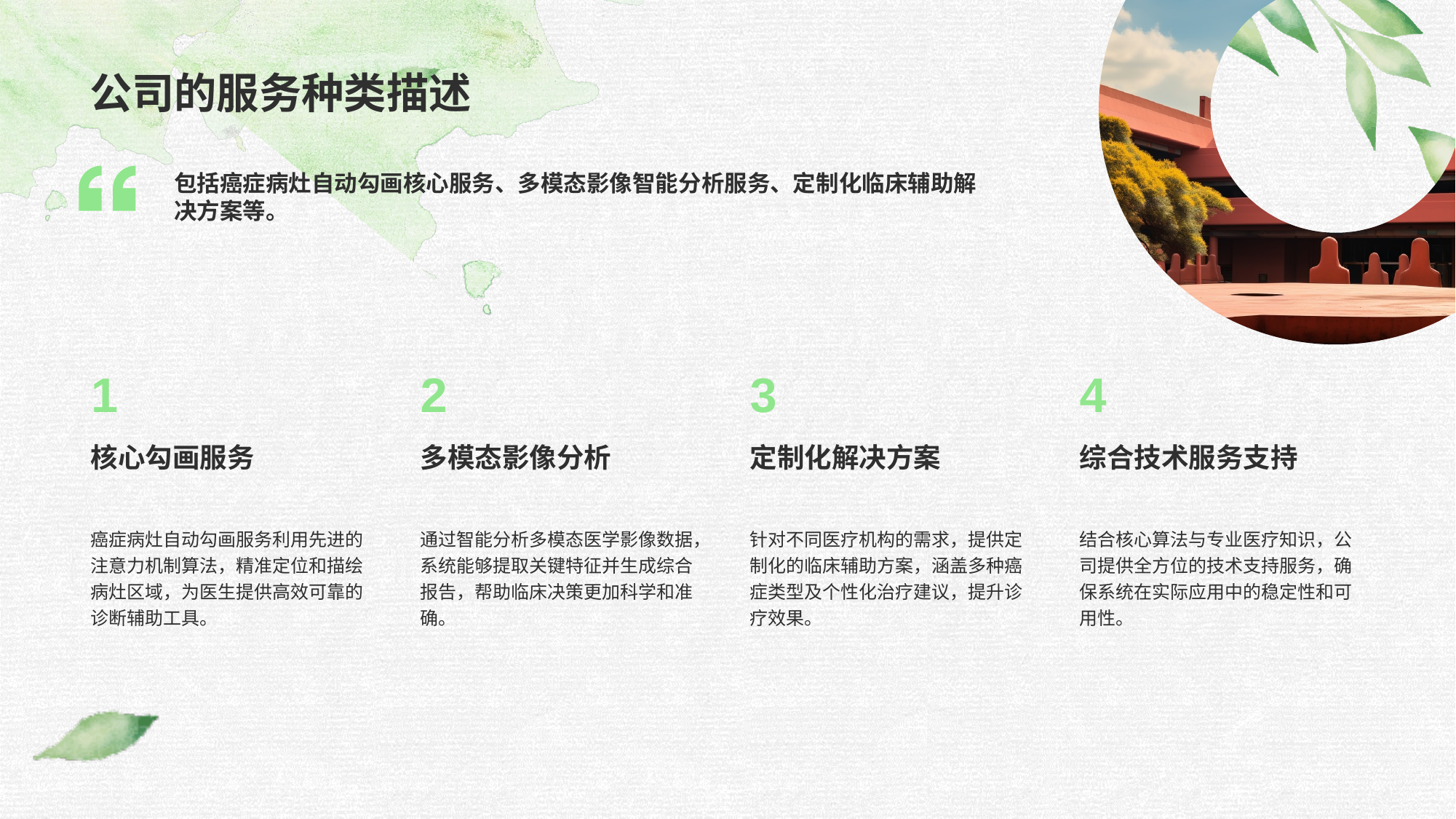

包括癌症病灶自动勾画核心服务、多模态影像智能分析服务、定制化临床辅助解决方案等。

1
核心勾画服务
癌症病灶自动勾画服务利用先进的注意力机制算法，精准定位和描绘病灶区域，为医生提供高效可靠的诊断辅助工具。
2
多模态影像分析
通过智能分析多模态医学影像数据，系统能够提取关键特征并生成综合报告，帮助临床决策更加科学和准确。
3
定制化解决方案
针对不同医疗机构的需求，提供定制化的临床辅助方案，涵盖多种癌症类型及个性化治疗建议，提升诊疗效果。
4
综合技术服务支持
结合核心算法与专业医疗知识，公司提供全方位的技术支持服务，确保系统在实际应用中的稳定性和可用性。
# 公司的服务种类描述